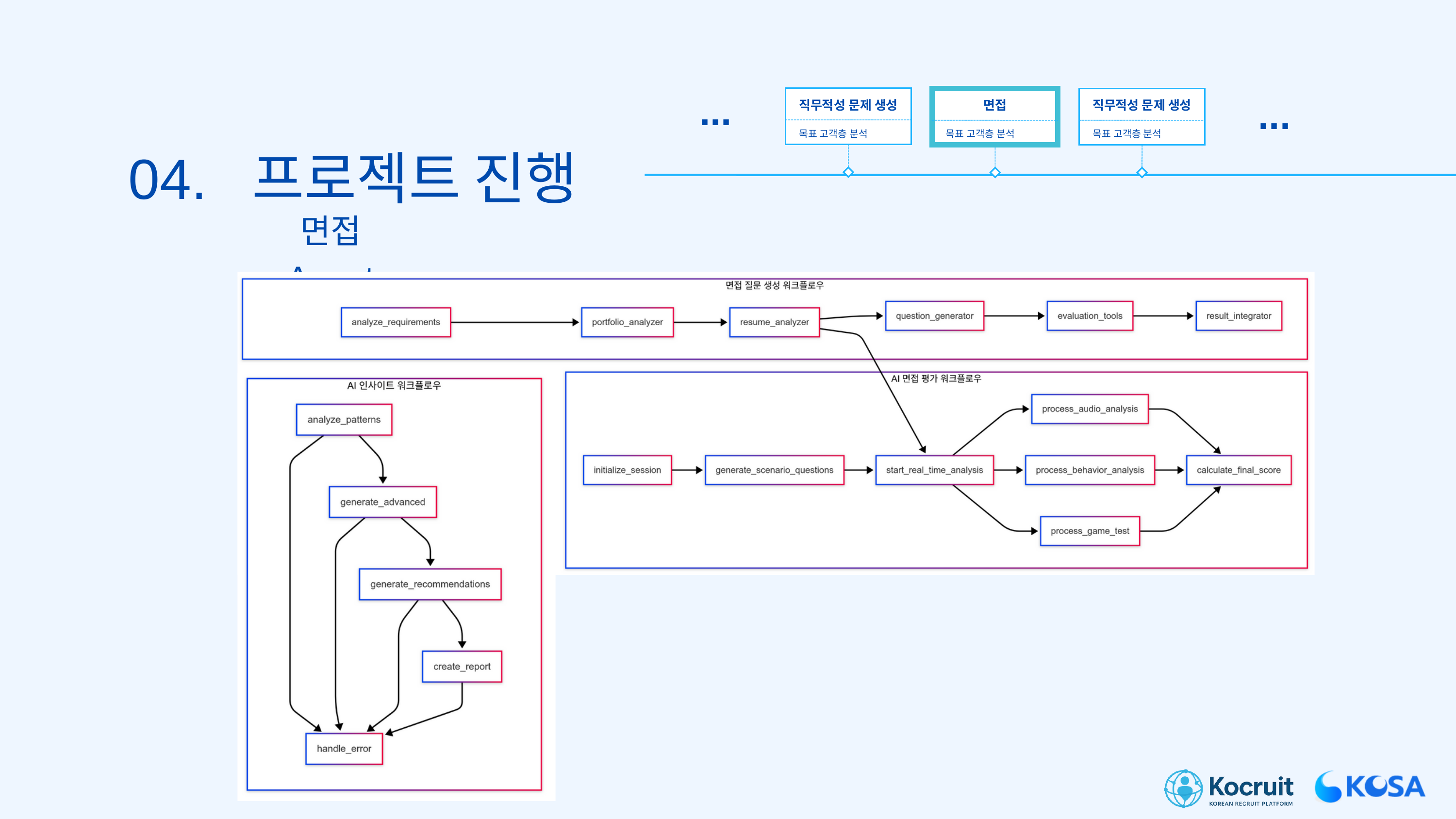

...

...
직무적성 문제 생성
면접
직무적성 문제 생성

목표 고객층 분석
목표 고객층 분석
목표 고객층 분석
04.  프로젝트 진행

면접 Agent